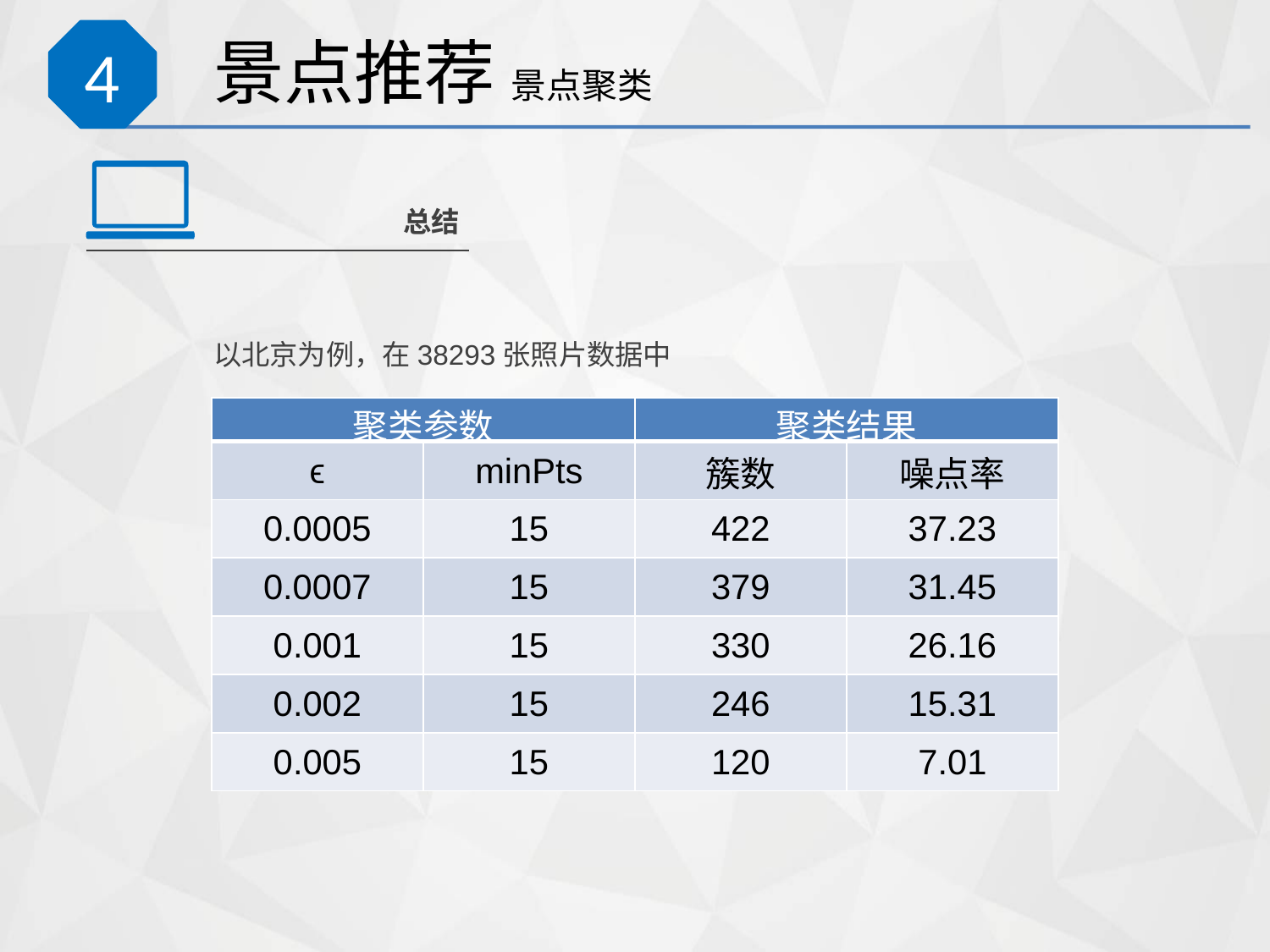

# 景点推荐 景点聚类
4

总结
以北京为例，在38293张照片数据中
| 聚类参数 |  | 聚类结果 |  |
| --- | --- | --- | --- |
| ϵ | minPts | 簇数 | 噪点率 |
| 0.0005 | 15 | 422 | 37.23 |
| 0.0007 | 15 | 379 | 31.45 |
| 0.001 | 15 | 330 | 26.16 |
| 0.002 | 15 | 246 | 15.31 |
| 0.005 | 15 | 120 | 7.01 |